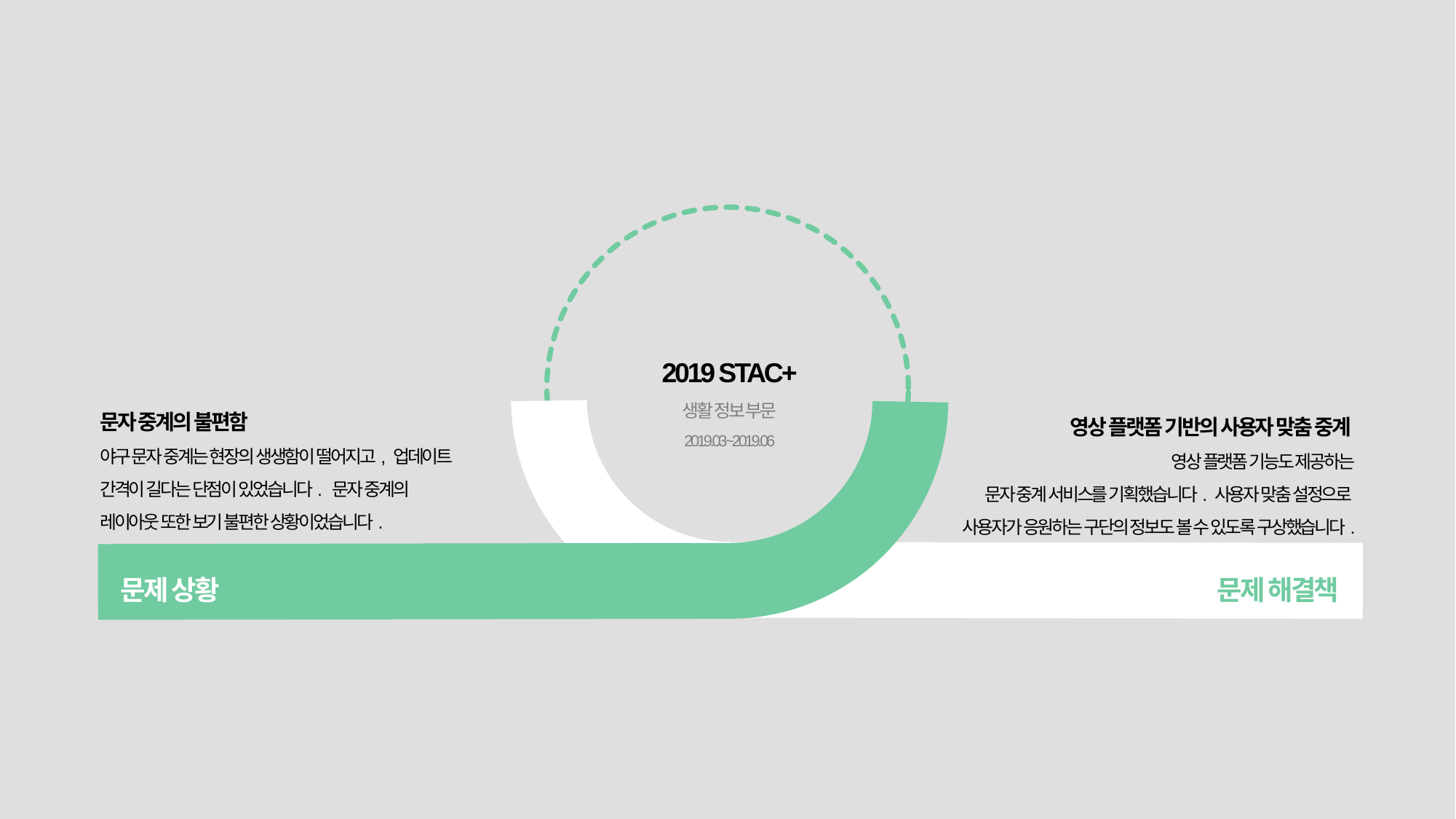

2019 STAC+
생활 정보 부문
2019.03~2019.06

문자 중계의 불편함
야구 문자 중계는 현장의 생생함이 떨어지고, 업데이트 간격이 길다는 단점이 있었습니다.  문자 중계의
레이아웃 또한 보기 불편한 상황이었습니다.
영상 플랫폼 기반의 사용자 맞춤 중계
영상 플랫폼 기능도 제공하는
 문자 중계 서비스를 기획했습니다. 사용자 맞춤 설정으로
사용자가 응원하는 구단의 정보도 볼 수 있도록 구상했습니다.
문제 상황
문제 해결책